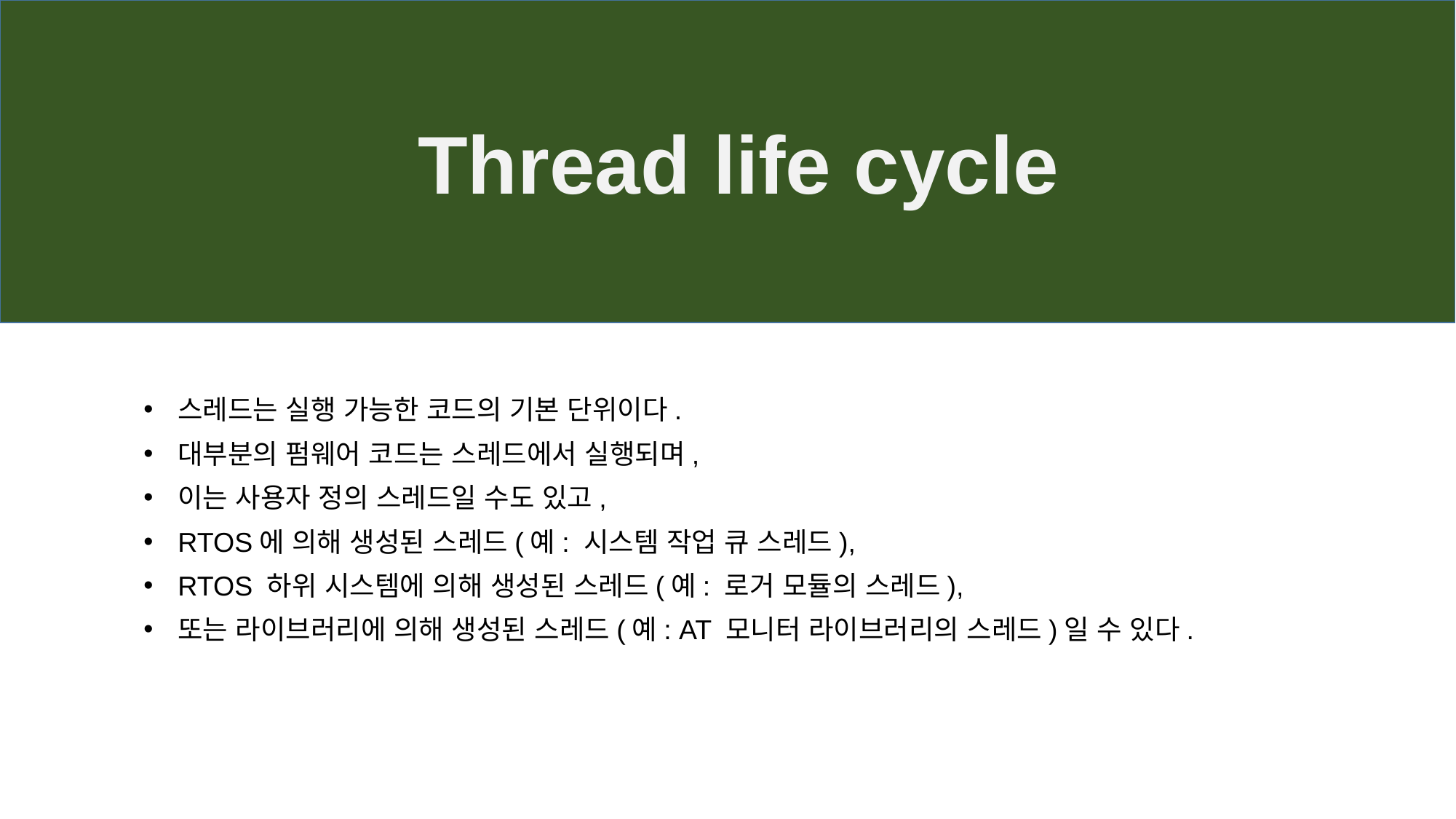

Thread life cycle
스레드는 실행 가능한 코드의 기본 단위이다.
대부분의 펌웨어 코드는 스레드에서 실행되며,
이는 사용자 정의 스레드일 수도 있고,
RTOS에 의해 생성된 스레드(예: 시스템 작업 큐 스레드),
RTOS 하위 시스템에 의해 생성된 스레드(예: 로거 모듈의 스레드),
또는 라이브러리에 의해 생성된 스레드(예: AT 모니터 라이브러리의 스레드)일 수 있다.